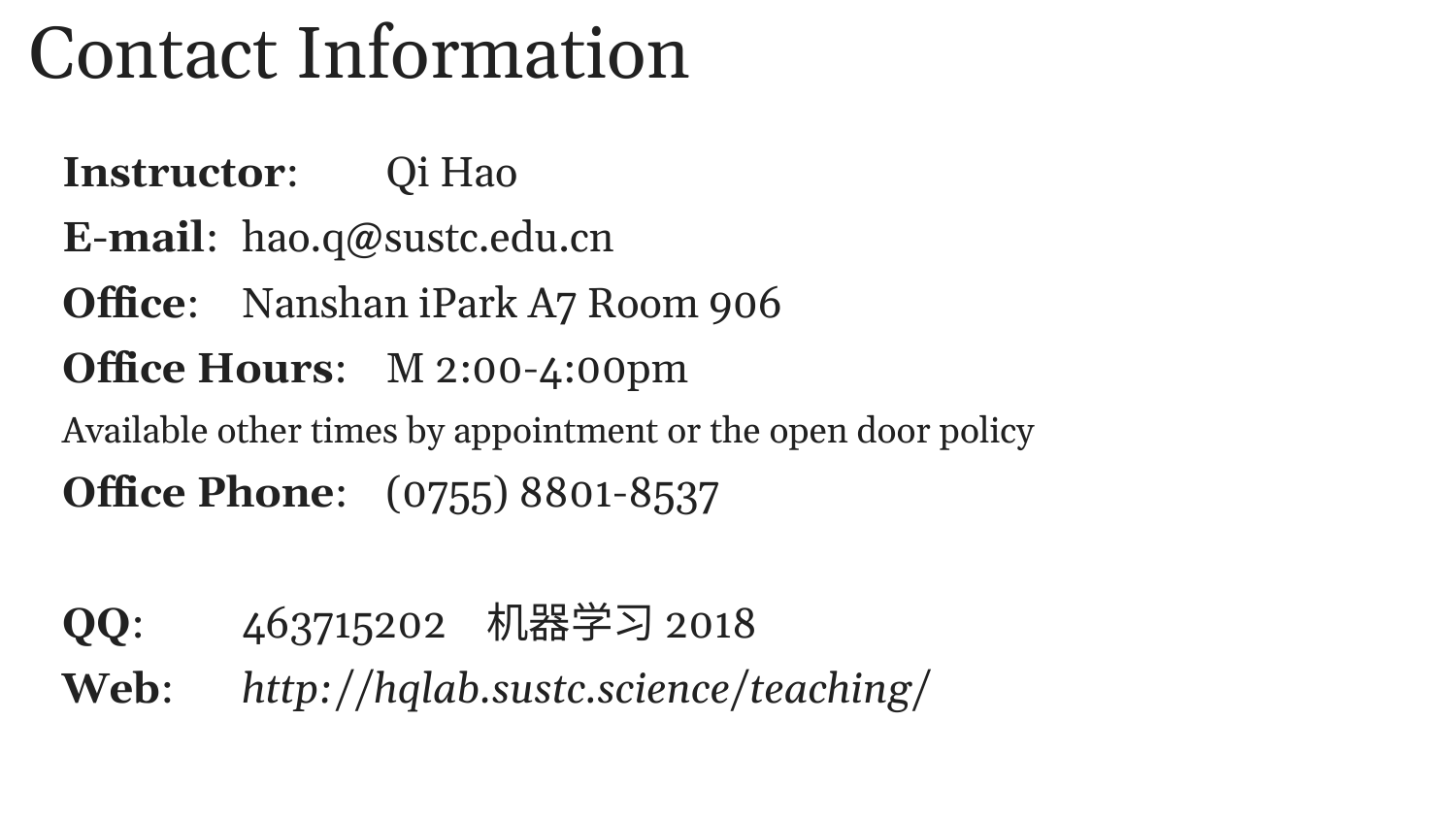

# Contact Information
Instructor: 		Qi Hao
E-mail: 		hao.q@sustc.edu.cn
Office: 		Nanshan iPark A7 Room 906
Office Hours: 	M 2:00-4:00pm
Available other times by appointment or the open door policy
Office Phone: 	(0755) 8801-8537

QQ: 			463715202   机器学习2018
Web: 			http://hqlab.sustc.science/teaching/